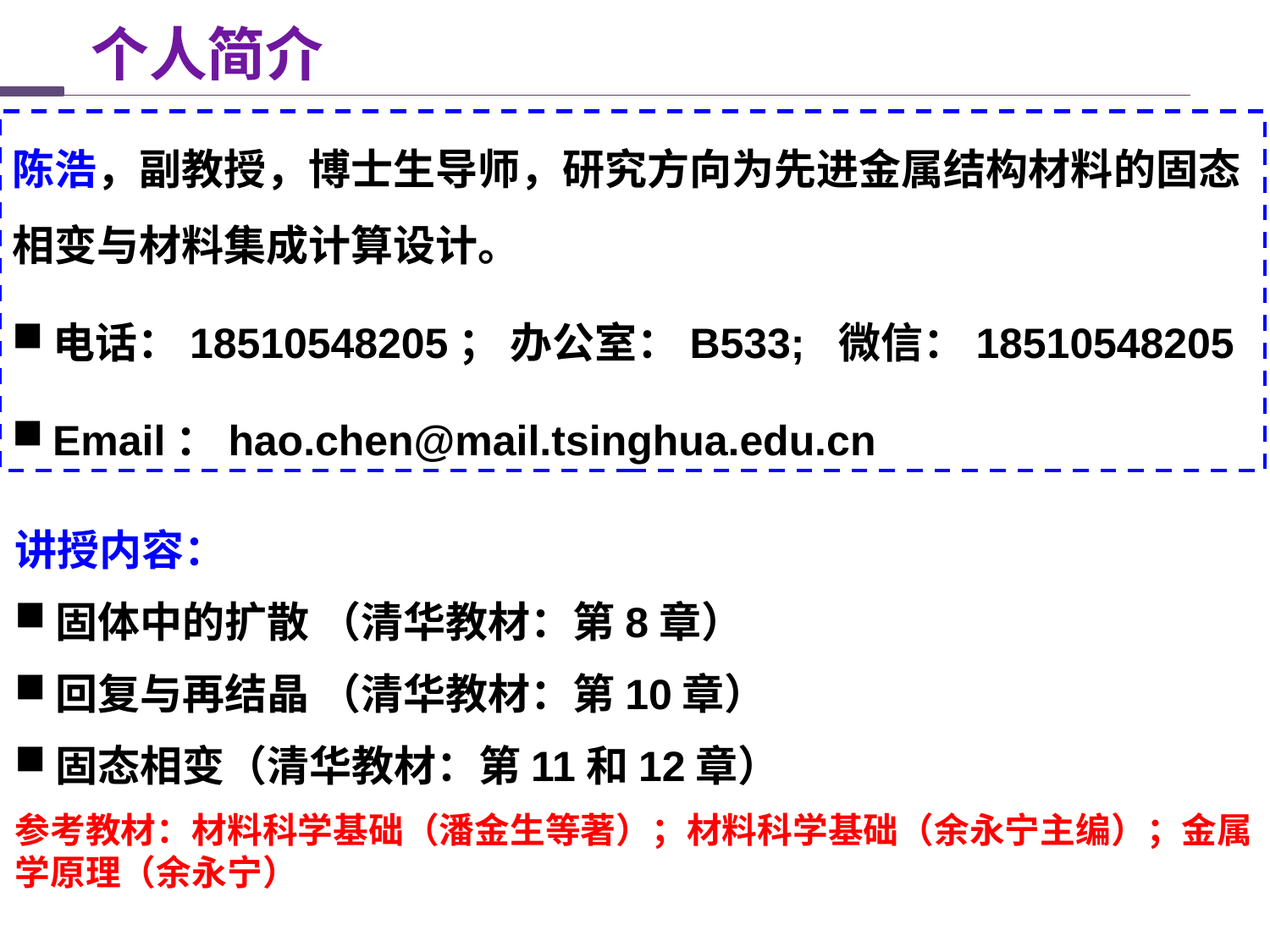

个人简介
2

陈浩，副教授，博士生导师，研究方向为先进金属结构材料的固态相变与材料集成计算设计。
电话：18510548205； 办公室：B533;  微信：18510548205
Email：hao.chen@mail.tsinghua.edu.cn
讲授内容：
固体中的扩散 （清华教材：第8章）
回复与再结晶 （清华教材：第10章）
固态相变（清华教材：第11和12章）
参考教材：材料科学基础（潘金生等著）；材料科学基础（余永宁主编）；金属学原理（余永宁）